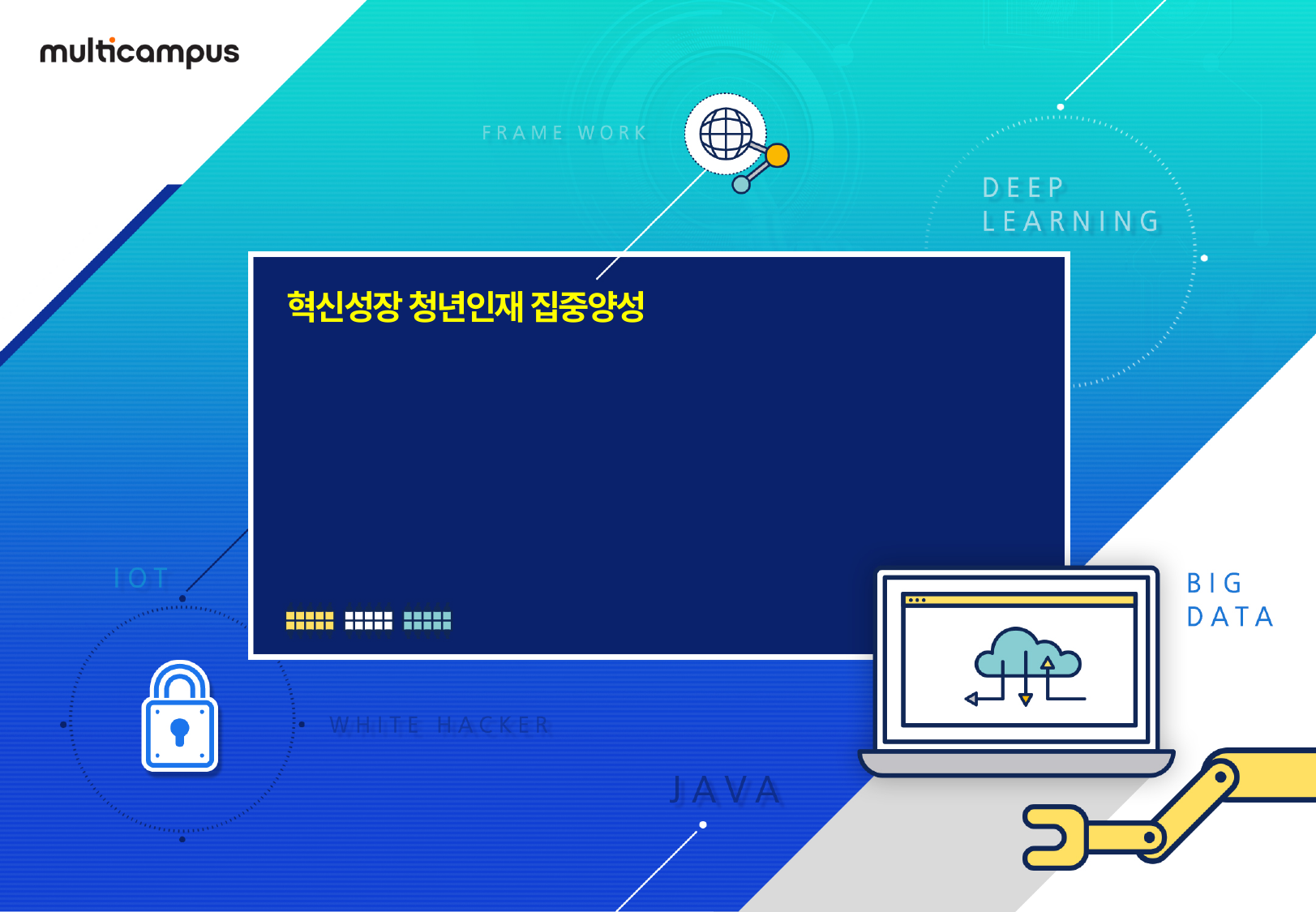

혁신성장 청년인재 집중양성
IAMEDIC
서승훈 | 서준영 | 이재호 | 장진영